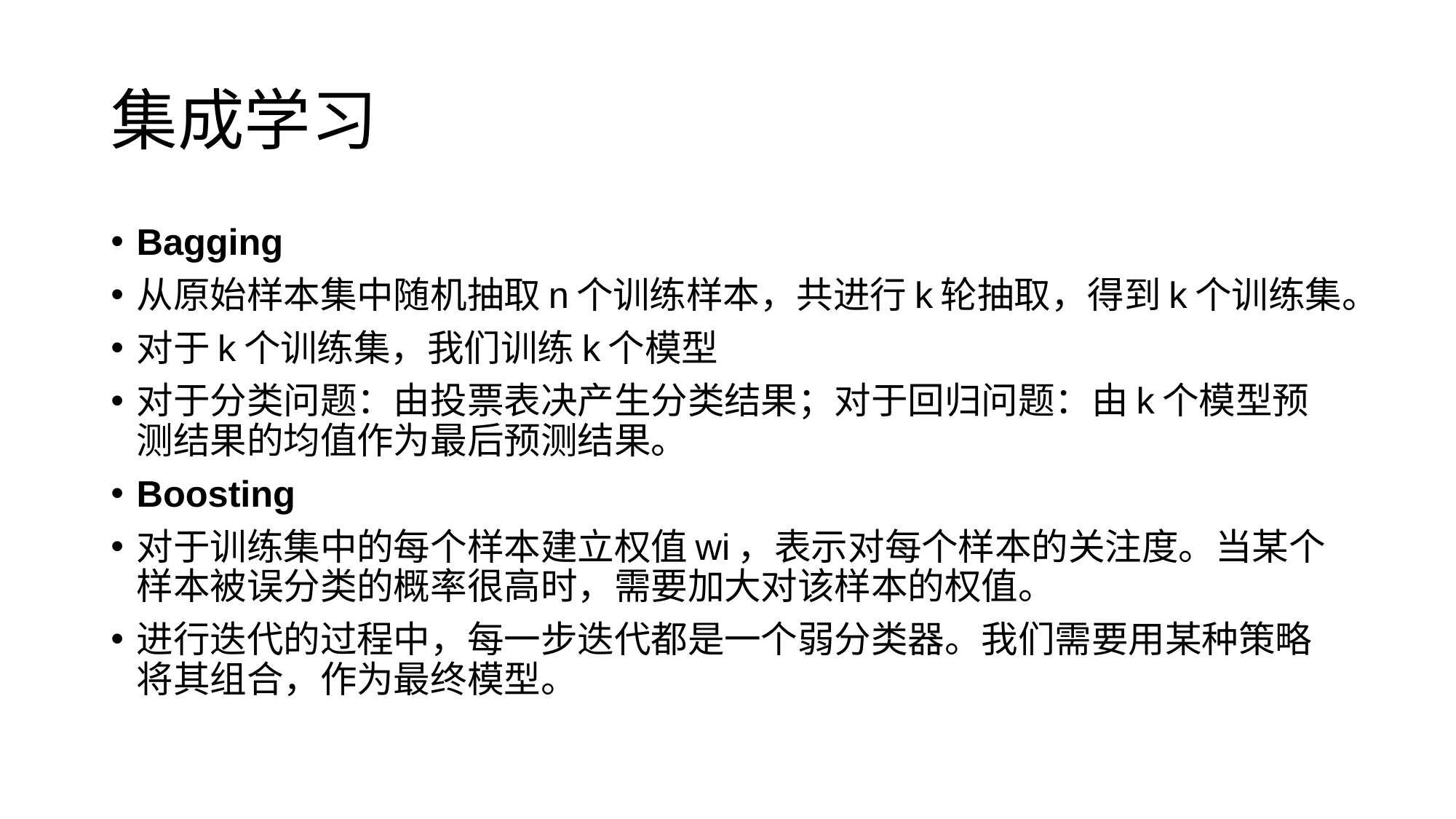

# 集成学习
Bagging
从原始样本集中随机抽取n个训练样本，共进行k轮抽取，得到k个训练集。
对于k个训练集，我们训练k个模型
对于分类问题：由投票表决产生分类结果；对于回归问题：由k个模型预测结果的均值作为最后预测结果。
Boosting
对于训练集中的每个样本建立权值wi，表示对每个样本的关注度。当某个样本被误分类的概率很高时，需要加大对该样本的权值。
进行迭代的过程中，每一步迭代都是一个弱分类器。我们需要用某种策略将其组合，作为最终模型。